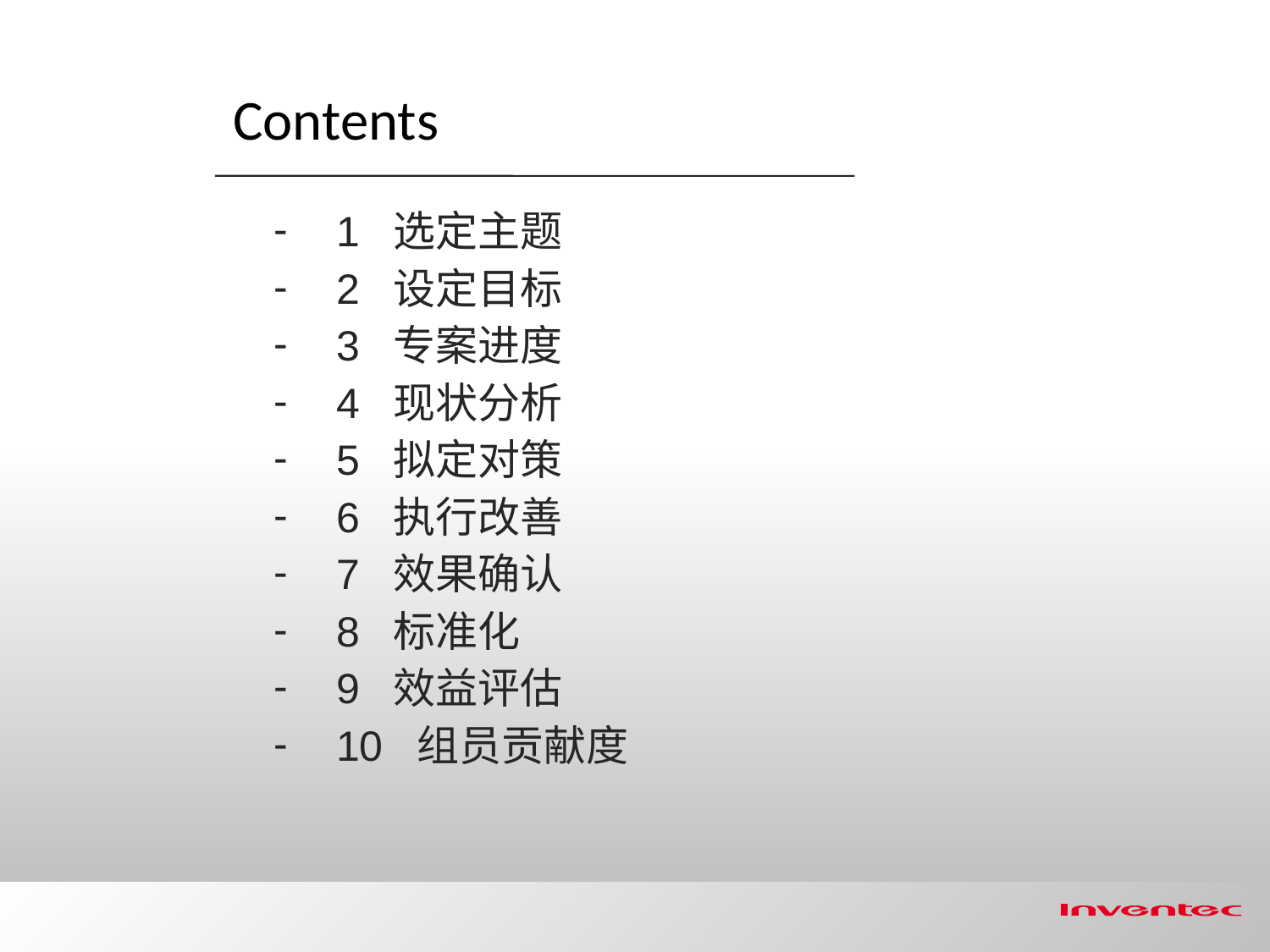

Contents

1  选定主题
2  设定目标
3  专案进度
4  现状分析
5  拟定对策
6  执行改善
7  效果确认
8  标准化
9  效益评估
10  组员贡献度